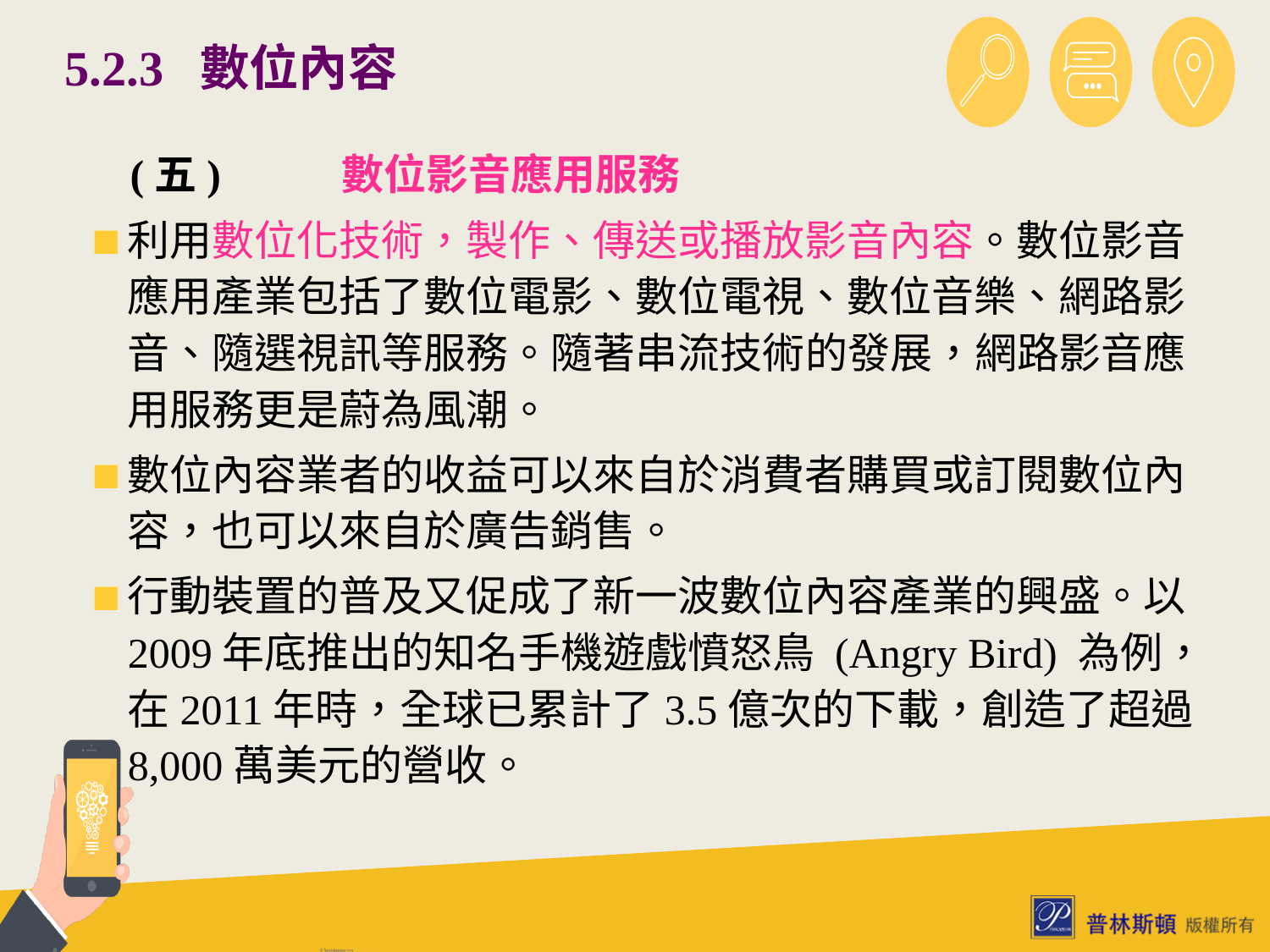

# 5.2.3  數位內容
    (五)	數位影音應用服務
利用數位化技術，製作、傳送或播放影音內容。數位影音應用產業包括了數位電影、數位電視、數位音樂、網路影音、隨選視訊等服務。隨著串流技術的發展，網路影音應用服務更是蔚為風潮。
數位內容業者的收益可以來自於消費者購買或訂閱數位內容，也可以來自於廣告銷售。
行動裝置的普及又促成了新一波數位內容產業的興盛。以2009年底推出的知名手機遊戲憤怒鳥 (Angry Bird) 為例，在2011年時，全球已累計了3.5億次的下載，創造了超過8,000萬美元的營收。